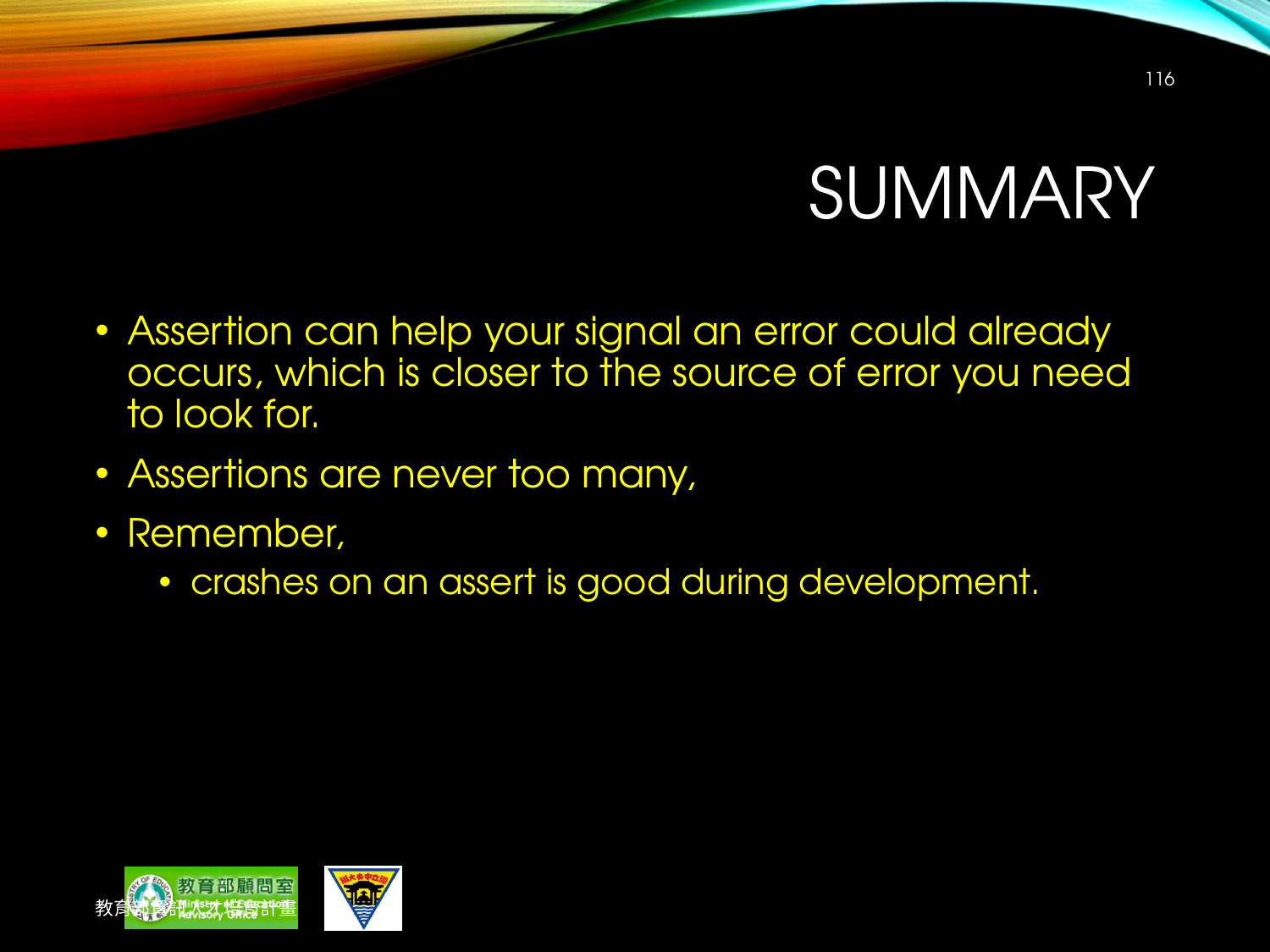

116
# Summary
Assertion can help your signal an error could already occurs, which is closer to the source of error you need to look for.
Assertions are never too many,
Remember,
crashes on an assert is good during development.

教育部資訊人才培育計畫